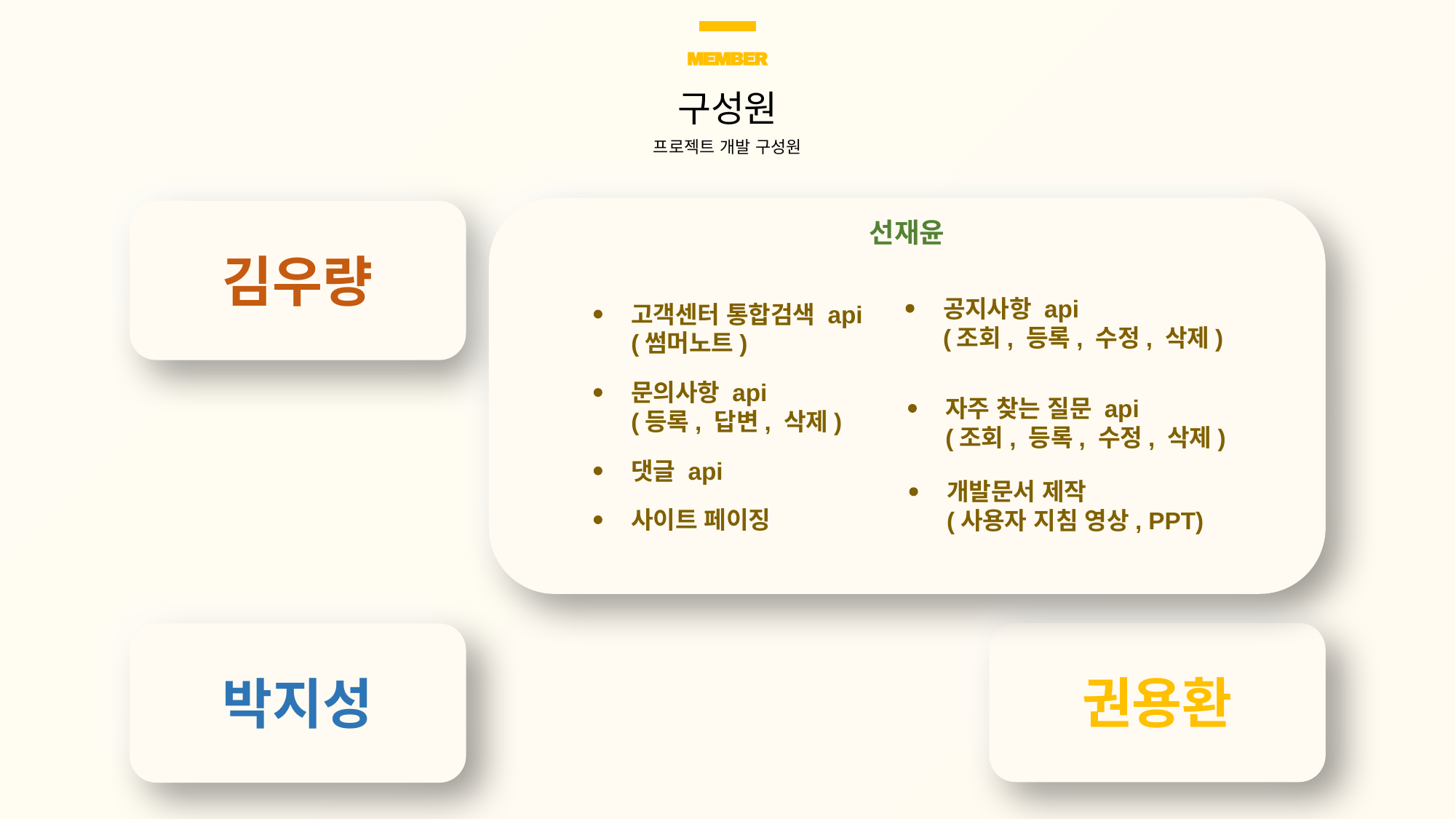

MEMBER
구성원
프로젝트 개발 구성원

선재윤
김우량
공지사항 api
(조회, 등록, 수정, 삭제)

고객센터 통합검색 api
(썸머노트)

문의사항 api
(등록, 답변, 삭제)

자주 찾는 질문 api
(조회, 등록, 수정, 삭제)

댓글 api

개발문서 제작
(사용자 지침 영상, PPT)

사이트 페이징

권용환
박지성